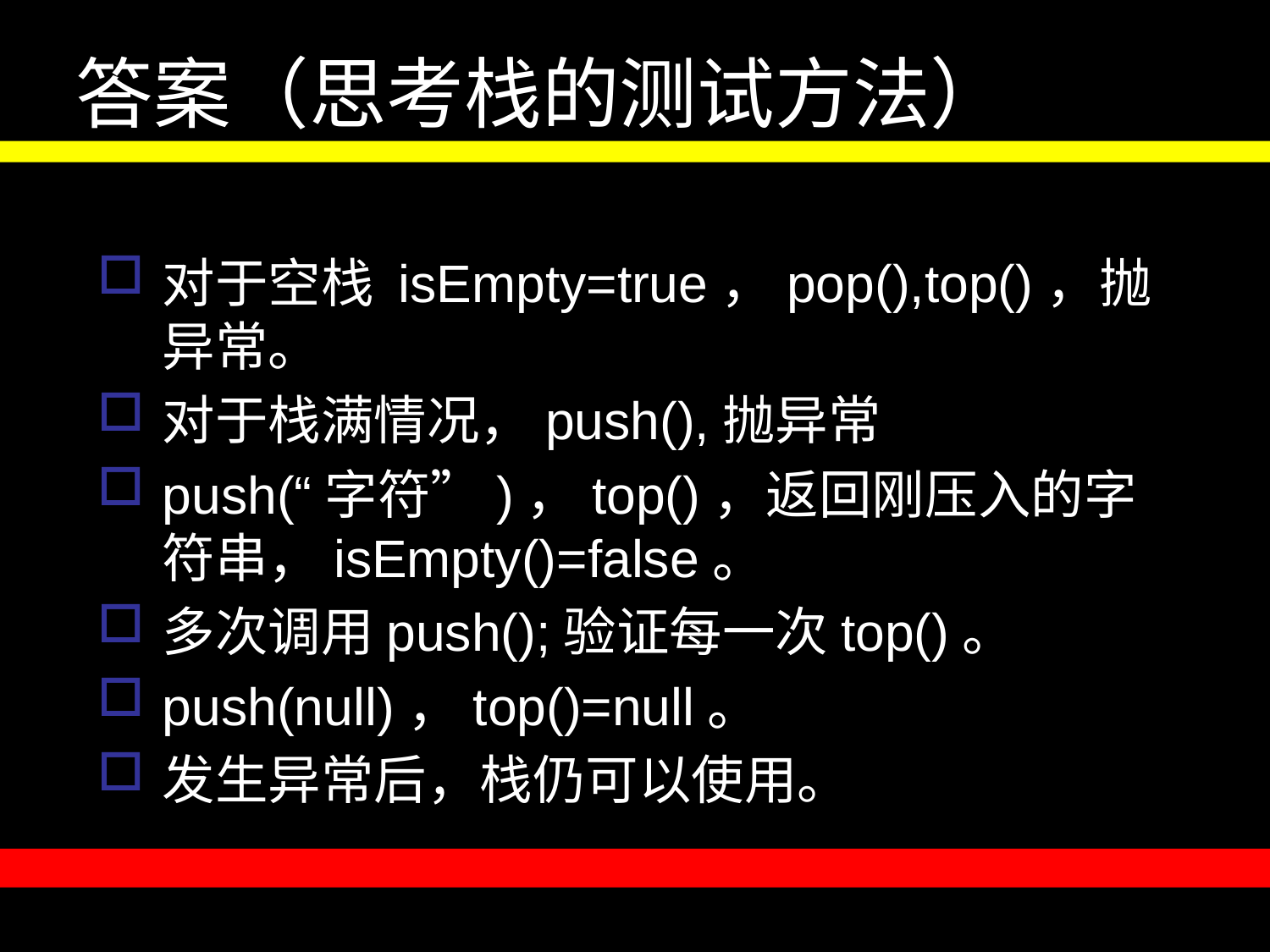

# 答案（思考栈的测试方法）
对于空栈 isEmpty=true，pop(),top()，抛异常。
对于栈满情况，push(),抛异常
push(“字符”)，top()，返回刚压入的字符串，isEmpty()=false。
多次调用push();验证每一次top()。
push(null)，top()=null。
发生异常后，栈仍可以使用。